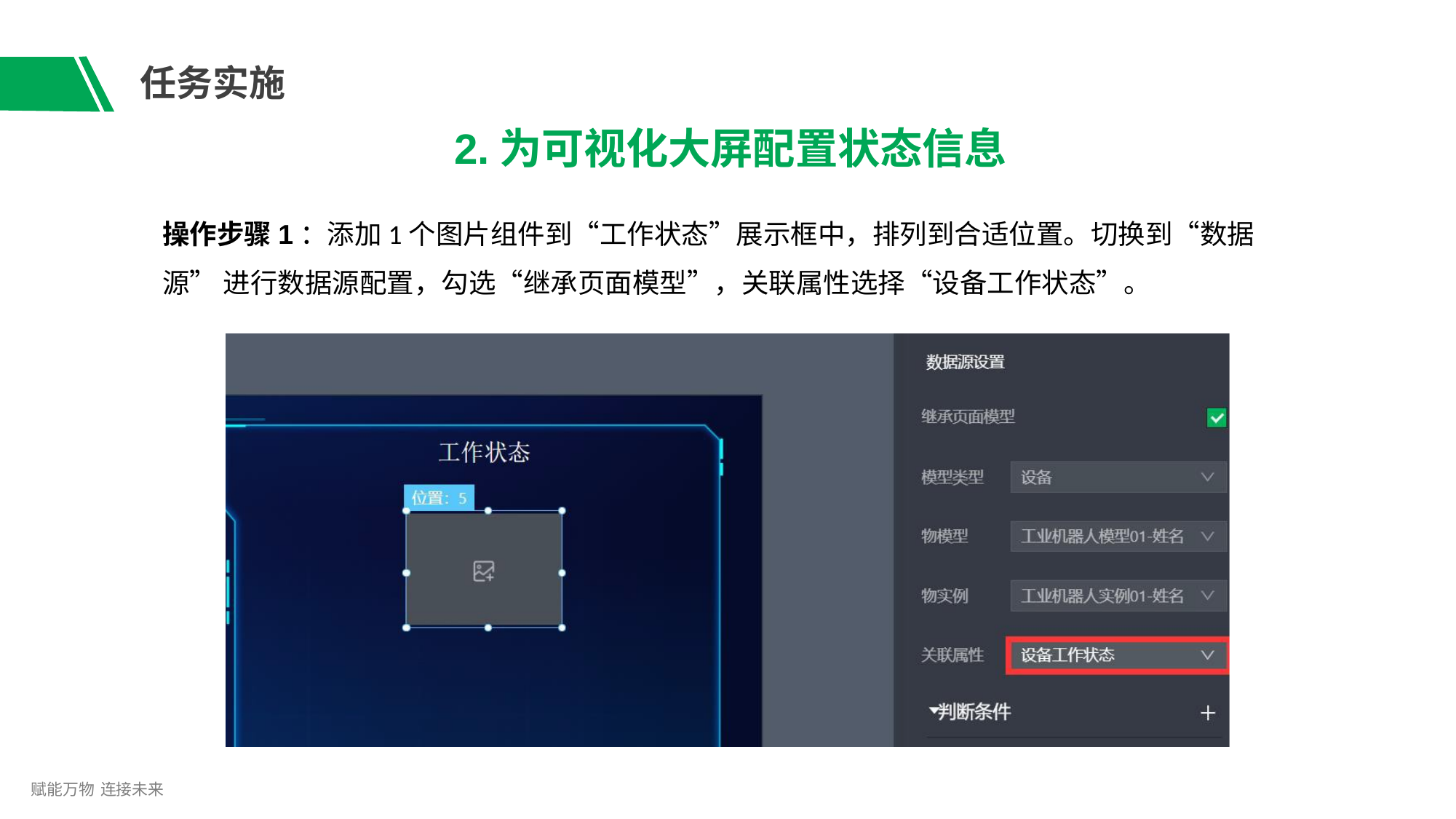

# 任务实施
2.为可视化大屏配置状态信息
操作步骤1：添加1个图片组件到“工作状态”展示框中，排列到合适位置。切换到“数据源” 进行数据源配置，勾选“继承页面模型”，关联属性选择“设备工作状态”。

赋能万物 连接未来